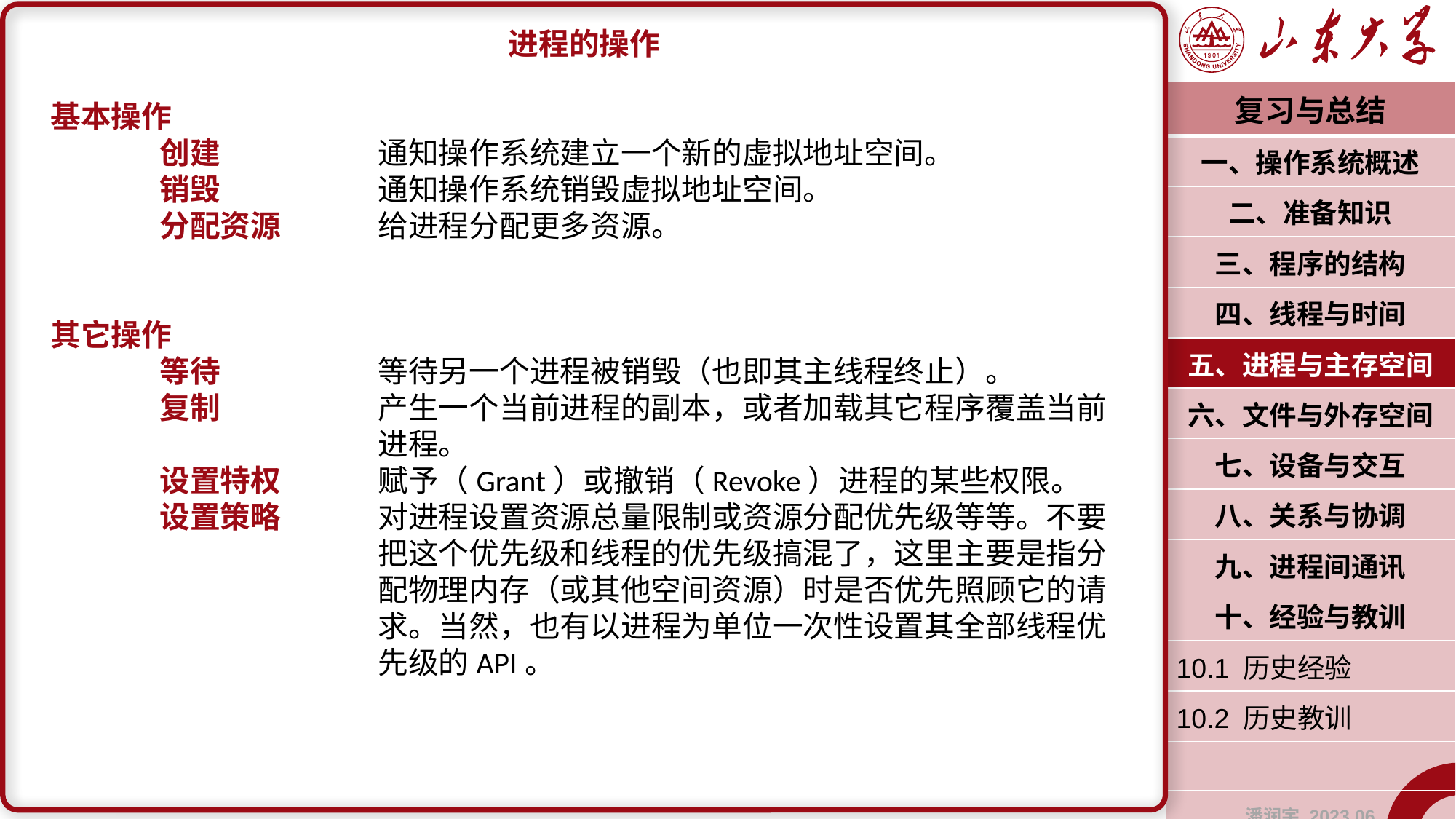

进程的操作

基本操作
	创建		通知操作系统建立一个新的虚拟地址空间。
	销毁		通知操作系统销毁虚拟地址空间。
	分配资源	给进程分配更多资源。

其它操作
	等待		等待另一个进程被销毁（也即其主线程终止）。
	复制		产生一个当前进程的副本，或者加载其它程序覆盖当前			进程。
	设置特权	赋予（Grant）或撤销（Revoke）进程的某些权限。
	设置策略	对进程设置资源总量限制或资源分配优先级等等。不要			把这个优先级和线程的优先级搞混了，这里主要是指分			配物理内存（或其他空间资源）时是否优先照顾它的请			求。当然，也有以进程为单位一次性设置其全部线程优			先级的API。
| 复习与总结 |
| --- |
| 一、操作系统概述 |
| 二、准备知识 |
| 三、程序的结构 |
| 四、线程与时间 |
| 五、进程与主存空间 |
| 六、文件与外存空间 |
| 七、设备与交互 |
| 八、关系与协调 |
| 九、进程间通讯 |
| 十、经验与教训 |
| 10.1 历史经验 |
| 10.2 历史教训 |
|  |
| 潘润宇 2023.06 |